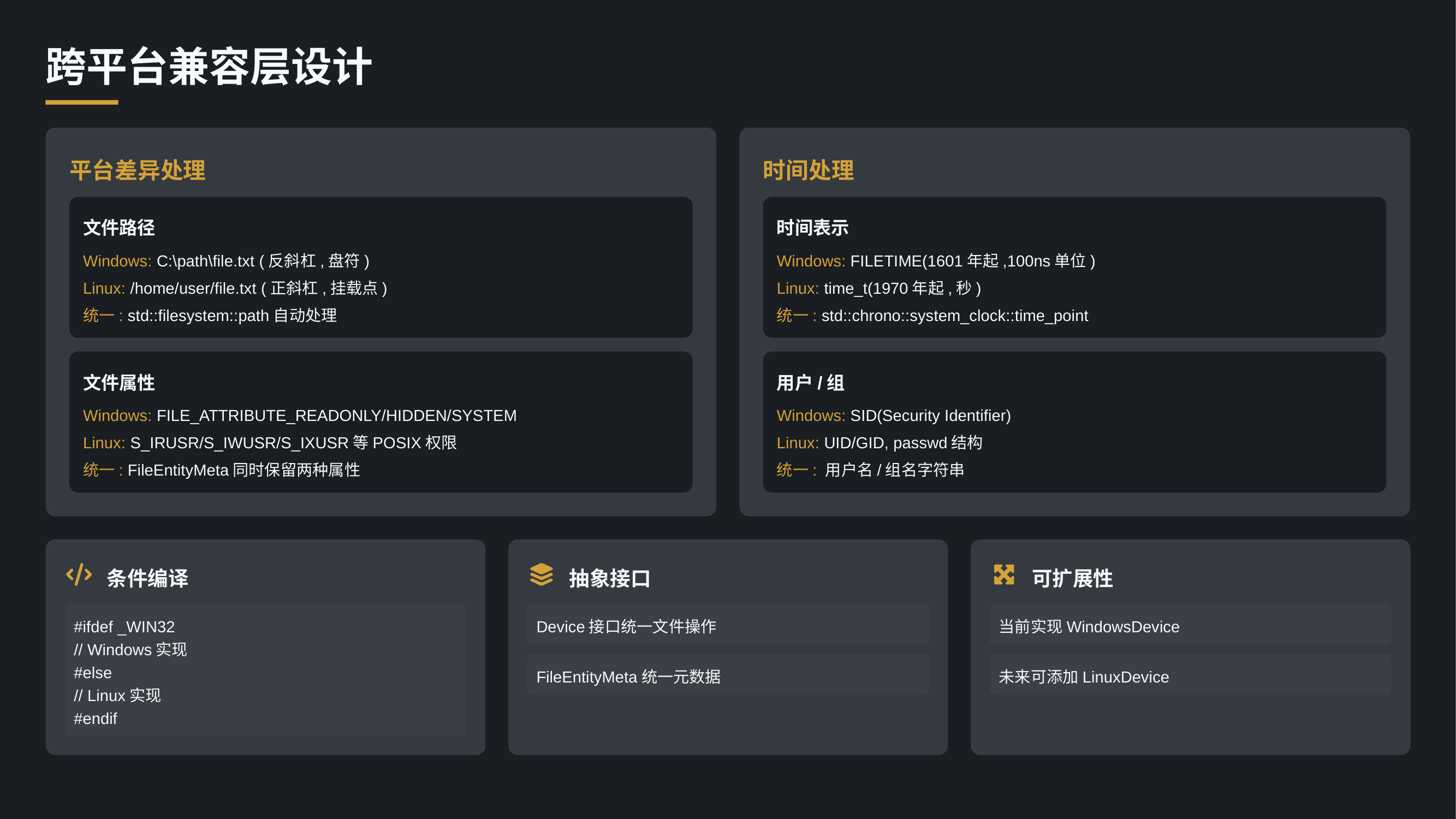

跨平台兼容层设计

平台差异处理
时间处理

文件路径
时间表示
Windows: C:\path\file.txt (反斜杠,盘符)
Windows: FILETIME(1601年起,100ns单位)
Linux: /home/user/file.txt (正斜杠,挂载点)
Linux: time_t(1970年起,秒)
统一: std::filesystem::path自动处理
统一: std::chrono::system_clock::time_point

文件属性
用户/组
Windows: FILE_ATTRIBUTE_READONLY/HIDDEN/SYSTEM
Windows: SID(Security Identifier)
Linux: S_IRUSR/S_IWUSR/S_IXUSR等POSIX权限
Linux: UID/GID, passwd结构
统一: FileEntityMeta同时保留两种属性
统一: 用户名/组名字符串

条件编译
抽象接口
可扩展性

#ifdef _WIN32
// Windows实现
#else
// Linux实现
#endif

Device接口统一文件操作

当前实现WindowsDevice

FileEntityMeta统一元数据

未来可添加LinuxDevice